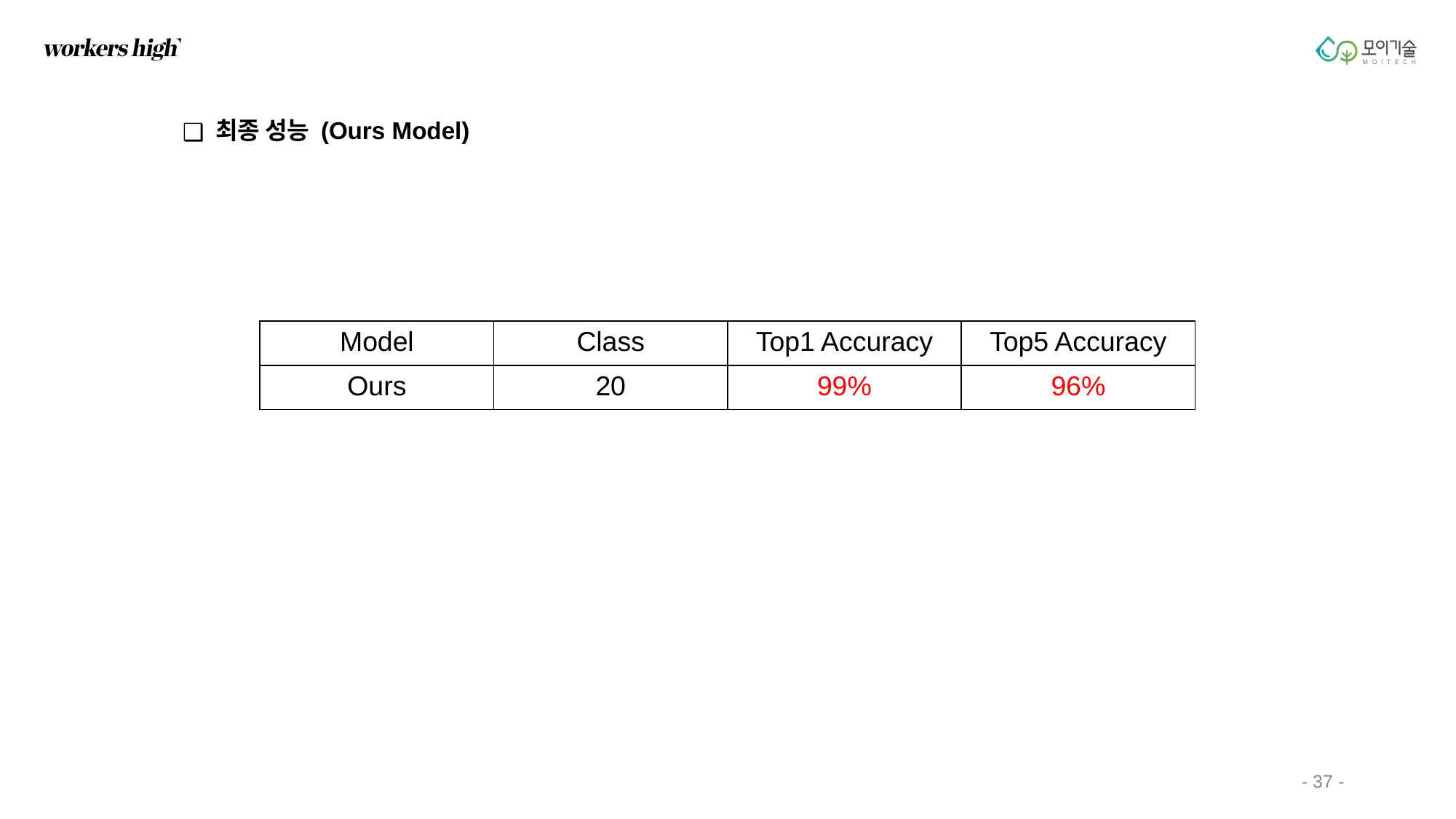

최종 성능 (Ours Model)
| Model | Class | Top1 Accuracy | Top5 Accuracy |
| --- | --- | --- | --- |
| Ours | 20 | 99% | 96% |
- 37 -